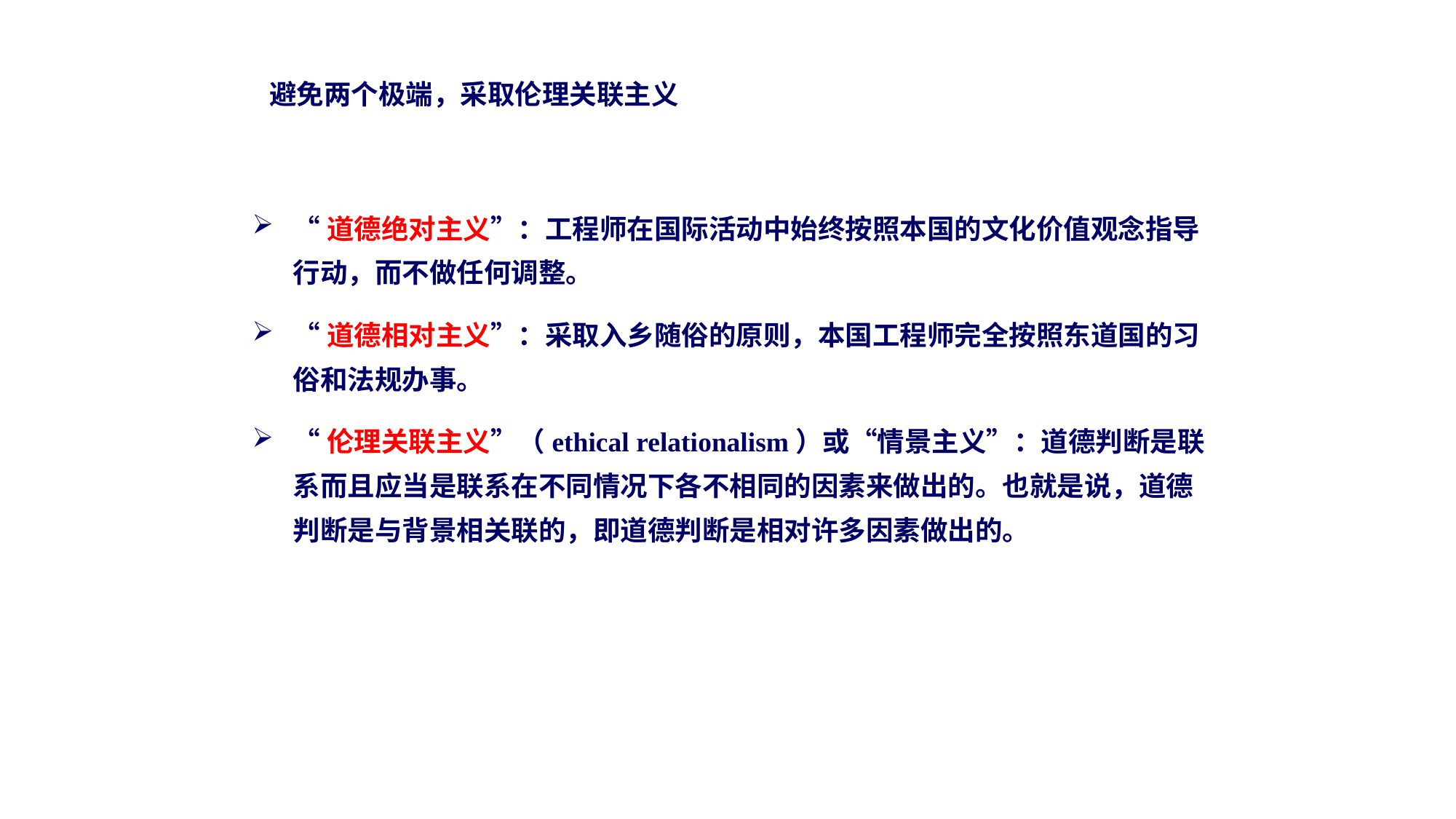

避免两个极端，采取伦理关联主义

“道德绝对主义”：工程师在国际活动中始终按照本国的文化价值观念指导行动，而不做任何调整。
“道德相对主义”：采取入乡随俗的原则，本国工程师完全按照东道国的习俗和法规办事。
“伦理关联主义”（ethical relationalism）或“情景主义”：道德判断是联系而且应当是联系在不同情况下各不相同的因素来做出的。也就是说，道德判断是与背景相关联的，即道德判断是相对许多因素做出的。